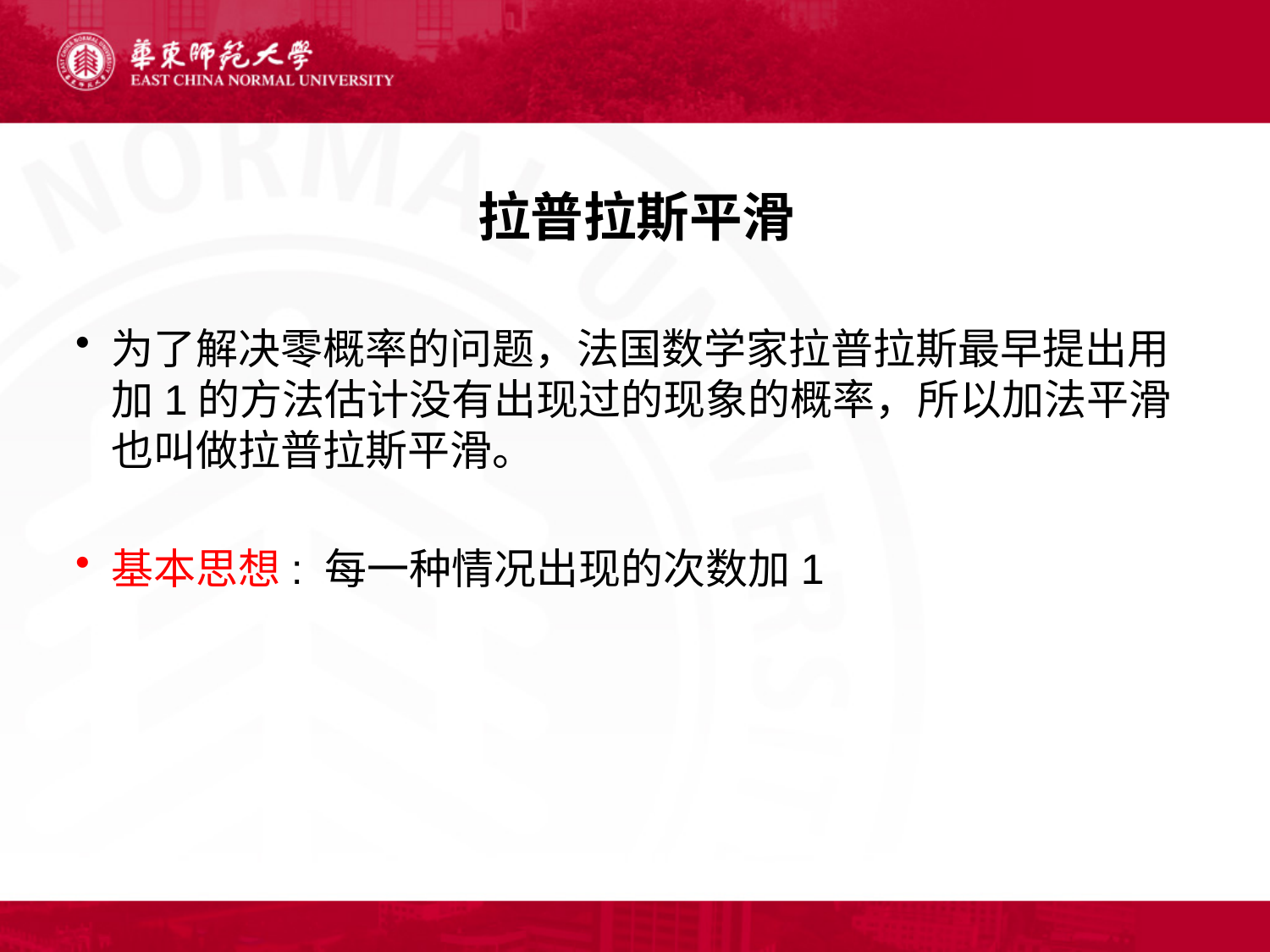

# 拉普拉斯平滑
为了解决零概率的问题，法国数学家拉普拉斯最早提出用加1的方法估计没有出现过的现象的概率，所以加法平滑也叫做拉普拉斯平滑。

基本思想: 每一种情况出现的次数加1